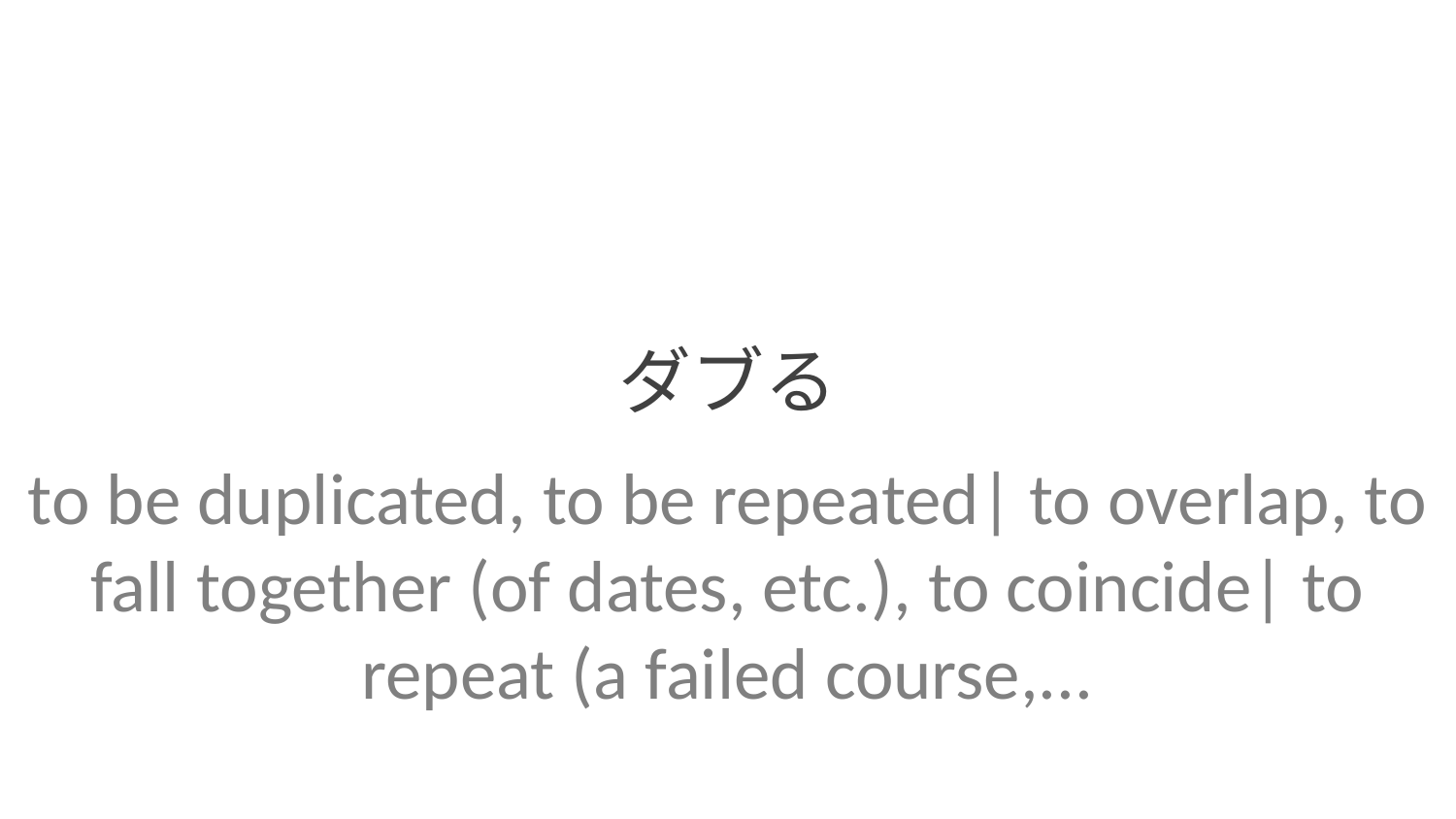

ダブる
to be duplicated, to be repeated| to overlap, to fall together (of dates, etc.), to coincide| to repeat (a failed course,...